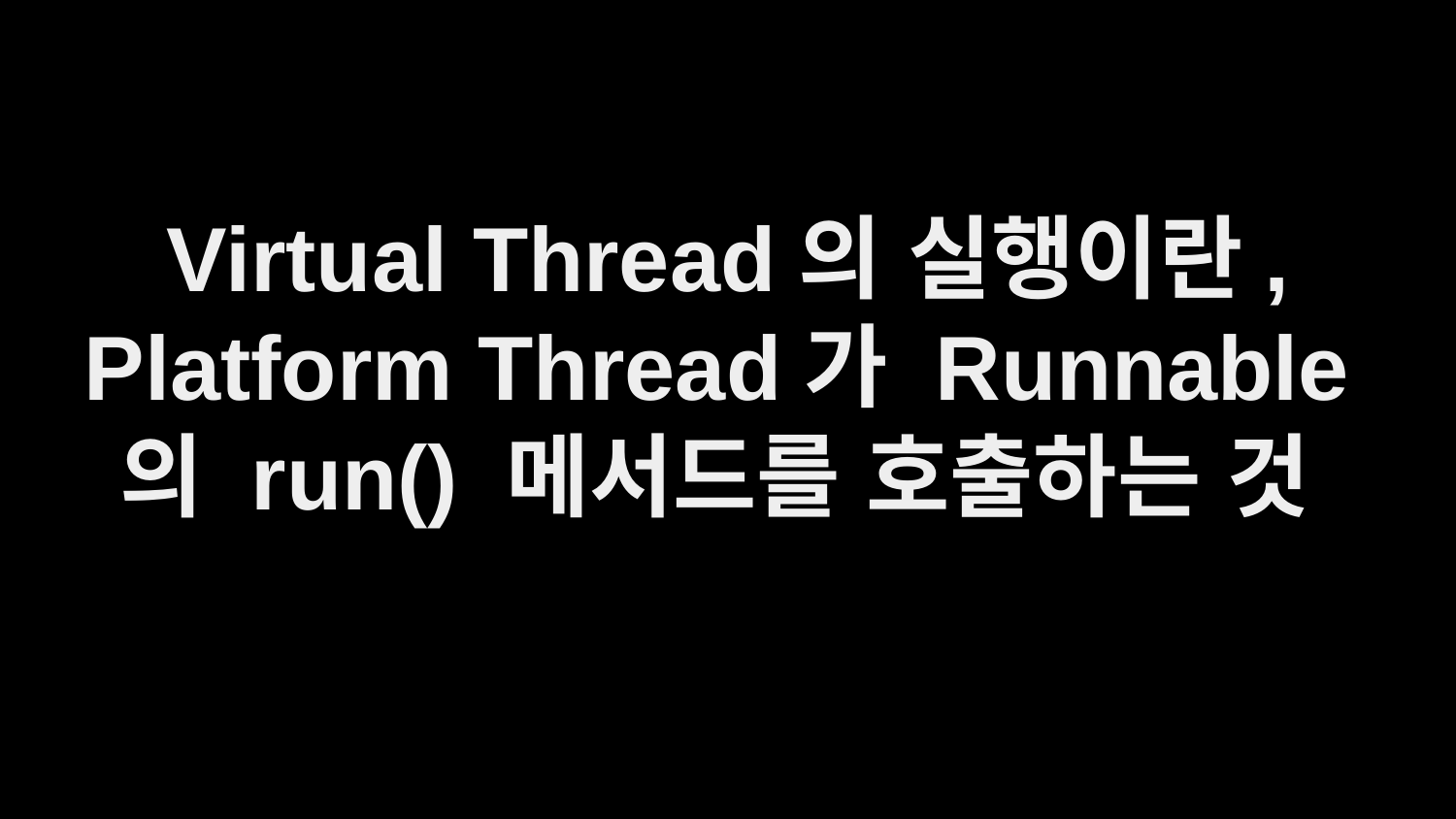

Virtual Thread의 실행이란,
Platform Thread가 Runnable의 run() 메서드를 호출하는 것